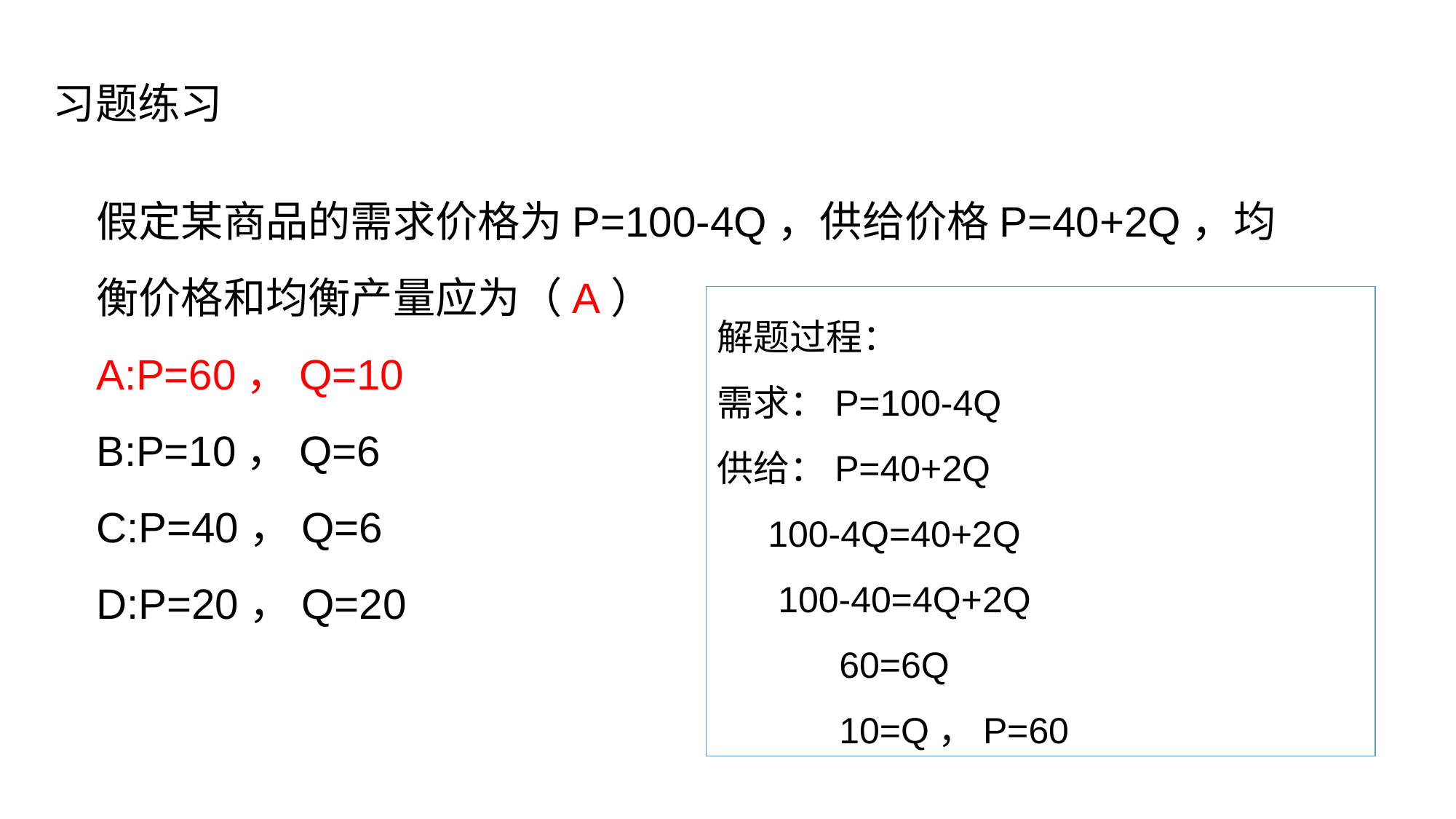

习题练习
假定某商品的需求价格为P=100-4Q，供给价格P=40+2Q，均衡价格和均衡产量应为（A）
A:P=60，Q=10
B:P=10，Q=6
C:P=40，Q=6
D:P=20，Q=20
解题过程：
需求：P=100-4Q
供给：P=40+2Q
     100-4Q=40+2Q
      100-40=4Q+2Q
            60=6Q
            10=Q，P=60